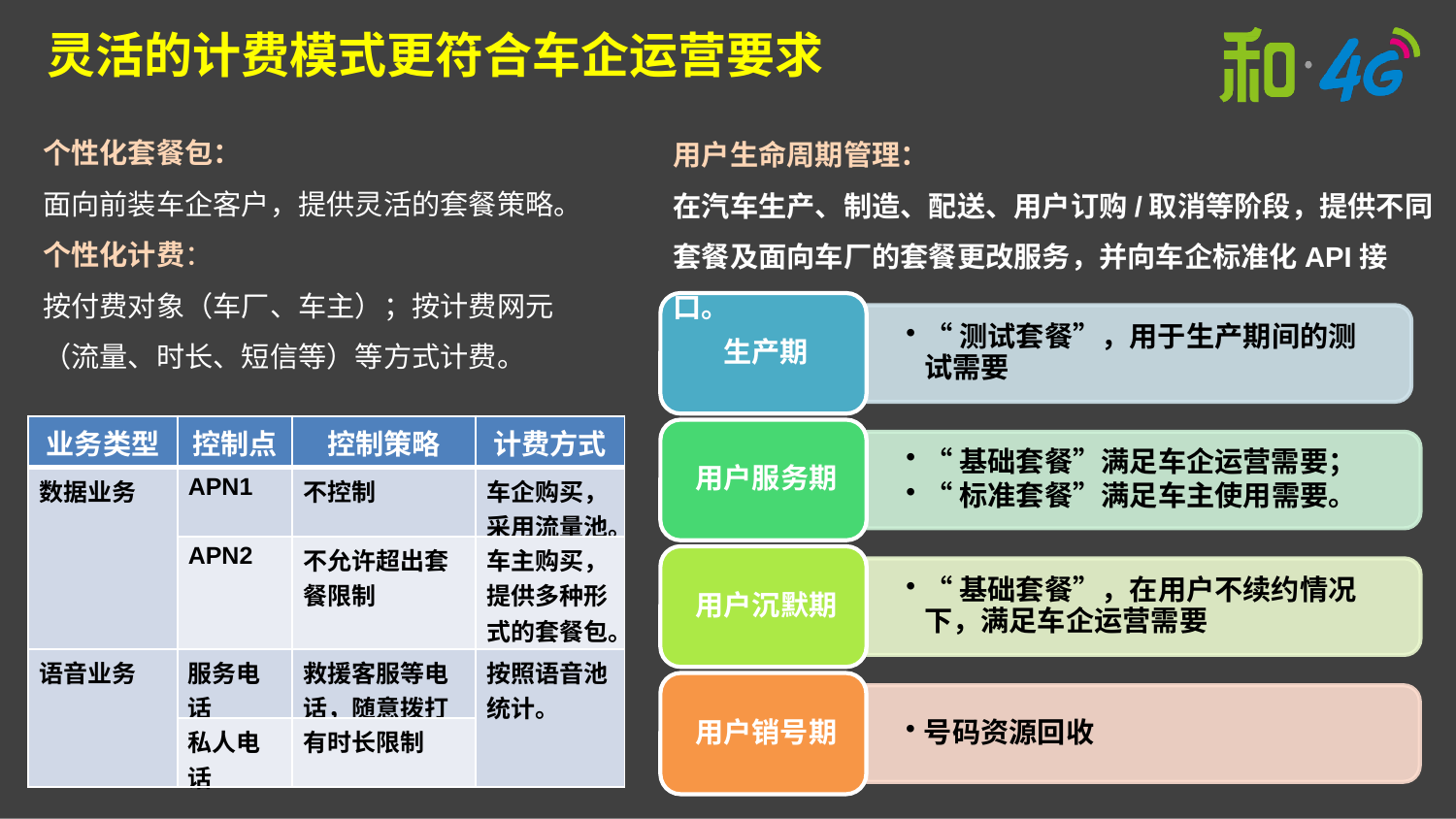

灵活的计费模式更符合车企运营要求
个性化套餐包：
面向前装车企客户，提供灵活的套餐策略。
个性化计费：
按付费对象（车厂、车主）；按计费网元（流量、时长、短信等）等方式计费。
用户生命周期管理：
在汽车生产、制造、配送、用户订购/取消等阶段，提供不同套餐及面向车厂的套餐更改服务，并向车企标准化API接口。
“测试套餐”，用于生产期间的测试需要
生产期
“基础套餐”满足车企运营需要；
“标准套餐”满足车主使用需要。
用户服务期
“基础套餐”，在用户不续约情况下，满足车企运营需要
用户沉默期
号码资源回收
用户销号期
| 业务类型 | 控制点 | 控制策略 | 计费方式 |
| --- | --- | --- | --- |
| 数据业务 | APN1 | 不控制 | 车企购买，采用流量池。 |
|  | APN2 | 不允许超出套餐限制 | 车主购买，提供多种形式的套餐包。 |
| 语音业务 | 服务电话 | 救援客服等电话，随意拨打 | 按照语音池统计。 |
|  | 私人电话 | 有时长限制 |  |